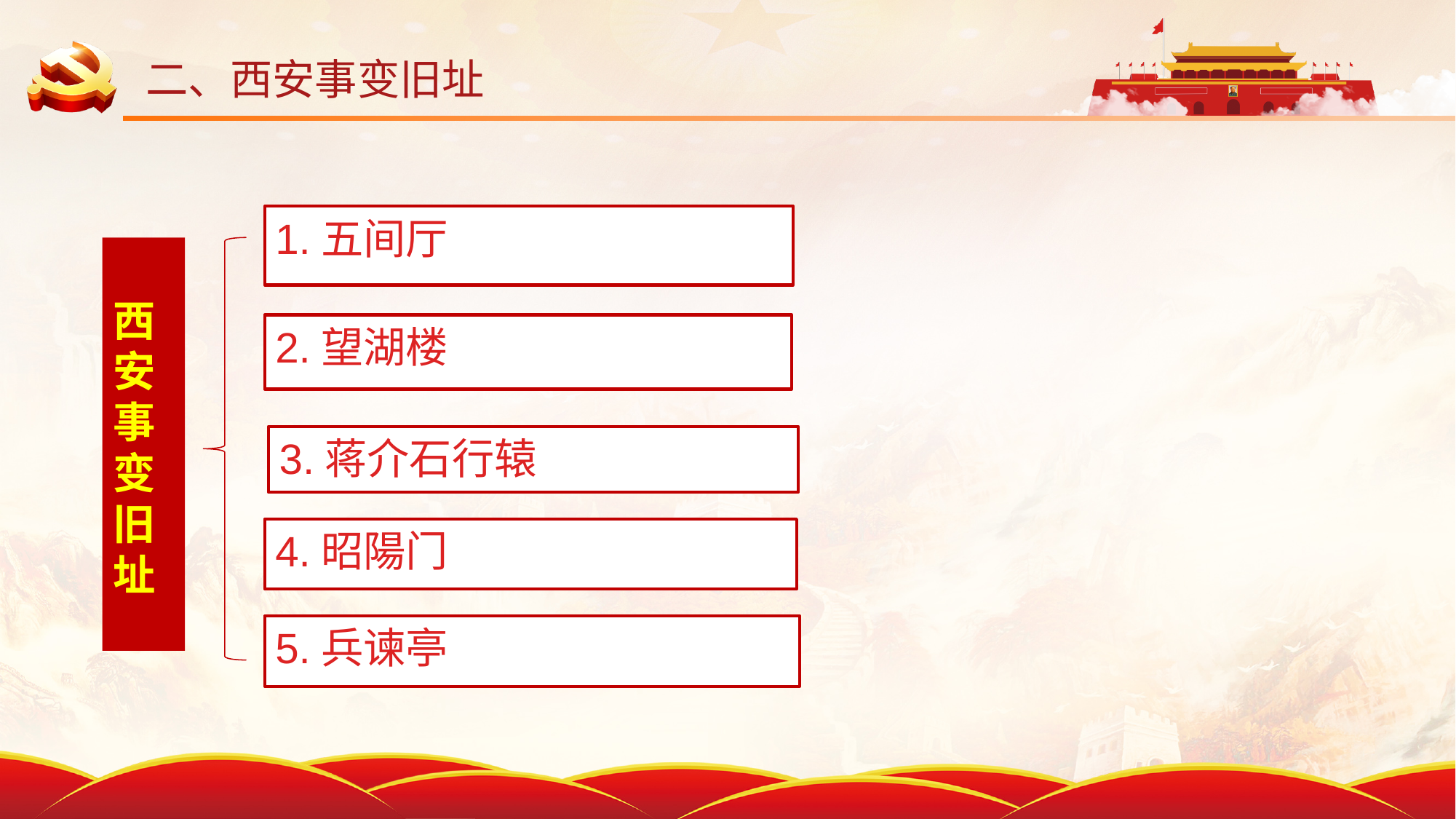

二、西安事变旧址
1.五间厅

西
安事变旧址

2.望湖楼
3.蒋介石行辕
4.昭陽门
5.兵谏亭